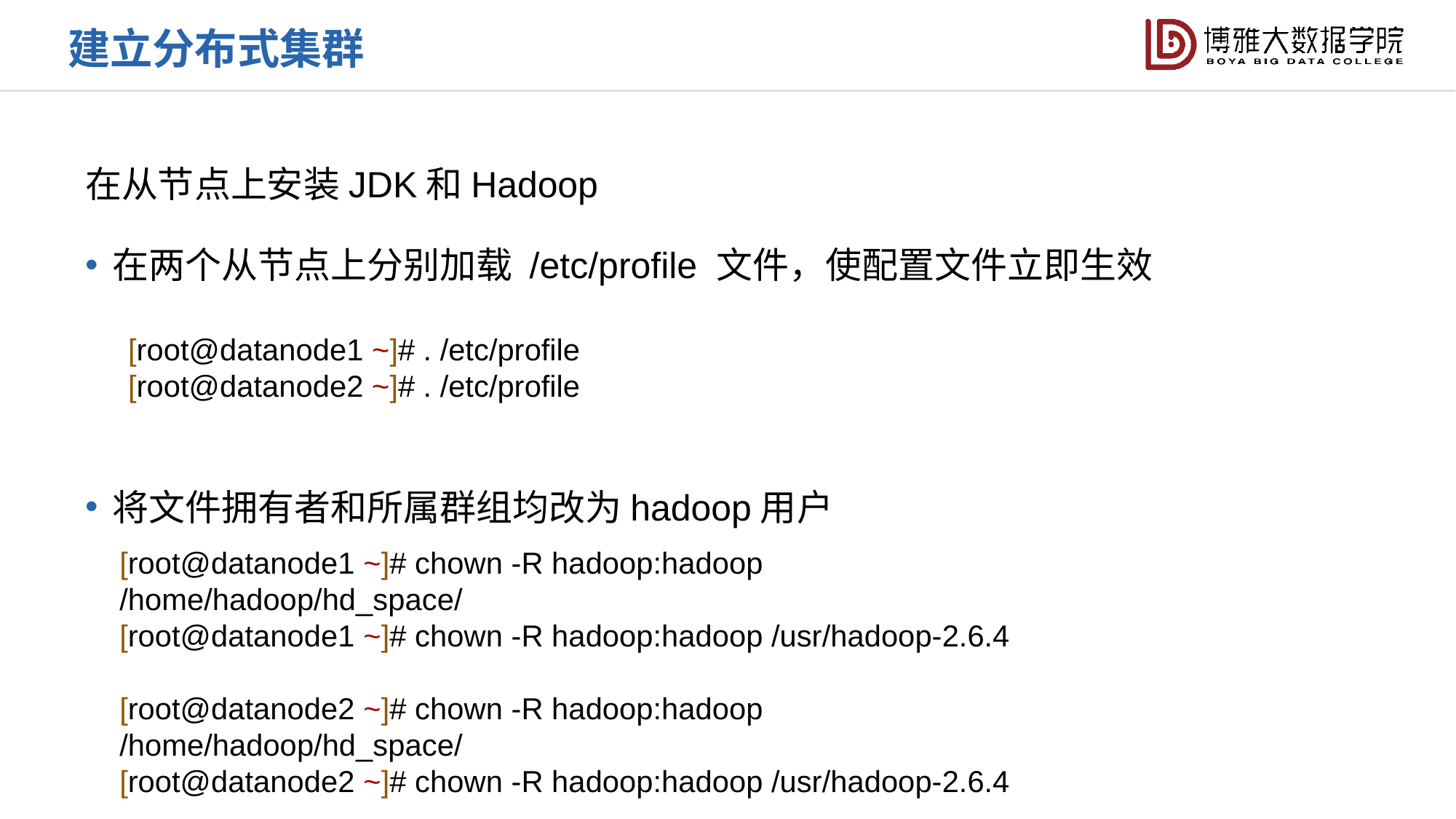

建立分布式集群
在从节点上安装JDK和Hadoop
在两个从节点上分别加载 /etc/profile 文件，使配置文件立即生效

将文件拥有者和所属群组均改为hadoop用户
[root@datanode1 ~]# . /etc/profile
[root@datanode2 ~]# . /etc/profile
[root@datanode1 ~]# chown -R hadoop:hadoop /home/hadoop/hd_space/
[root@datanode1 ~]# chown -R hadoop:hadoop /usr/hadoop-2.6.4

[root@datanode2 ~]# chown -R hadoop:hadoop /home/hadoop/hd_space/
[root@datanode2 ~]# chown -R hadoop:hadoop /usr/hadoop-2.6.4